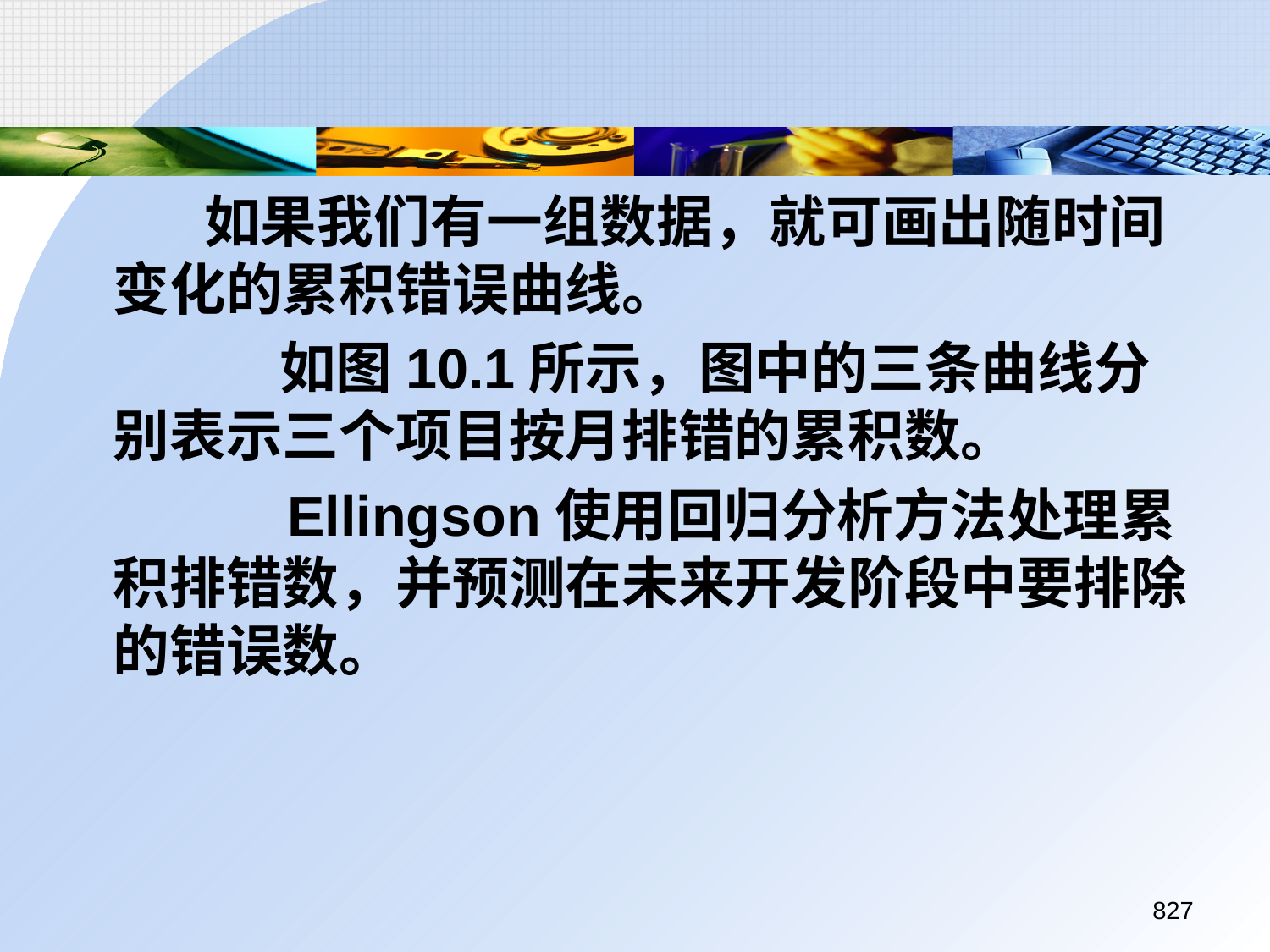

如果我们有一组数据，就可画出随时间变化的累积错误曲线。
		  如图10.1所示，图中的三条曲线分别表示三个项目按月排错的累积数。
		   Ellingson使用回归分析方法处理累积排错数，并预测在未来开发阶段中要排除的错误数。

827